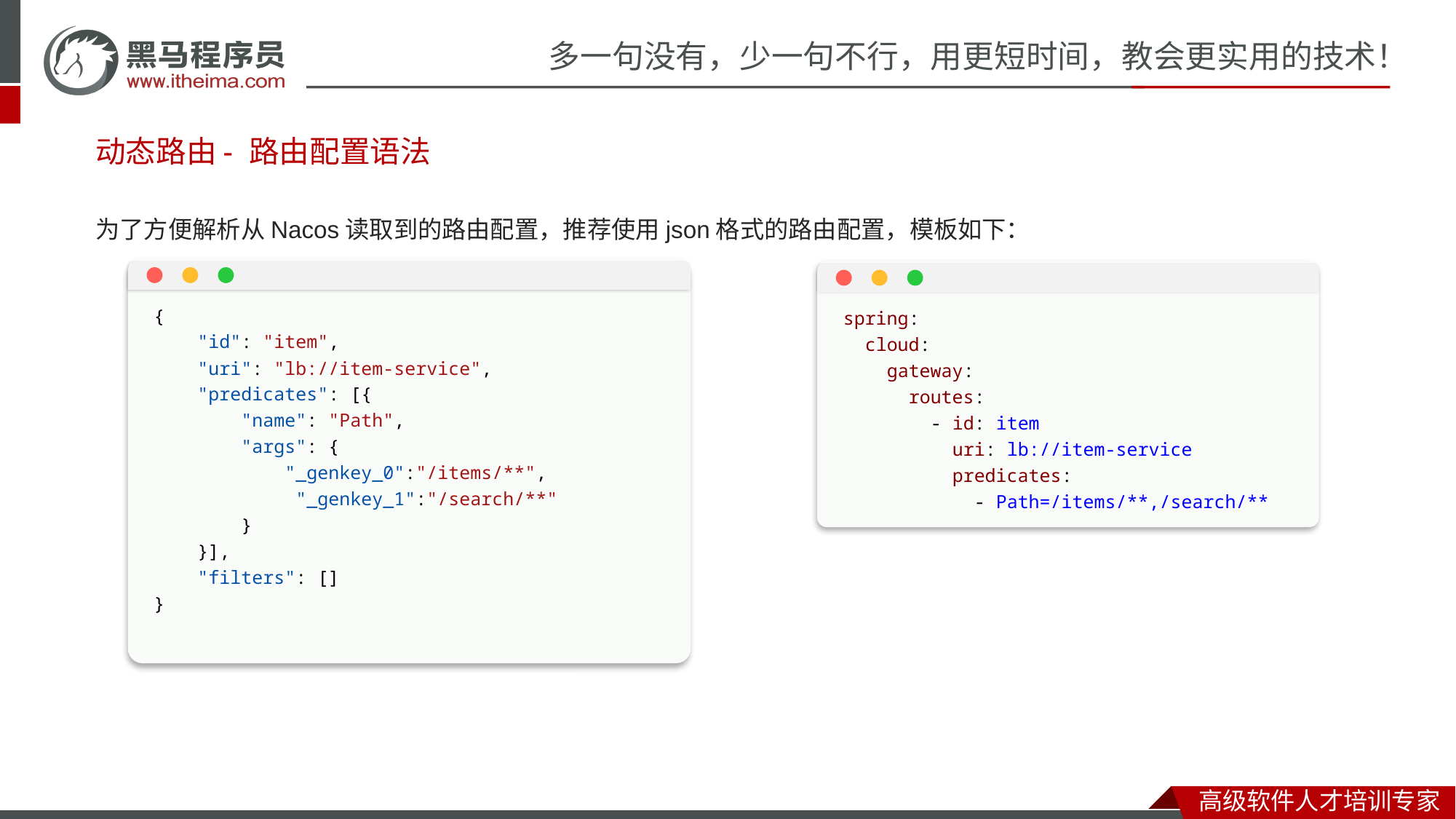

- 路由配置语法
动态路由
为了方便解析从Nacos读取到的路由配置，推荐使用json格式的路由配置，模板如下：

{
    "id": "item",
    "uri": "lb://item-service",
    "predicates": [{
        "name": "Path",
        "args": {
            "_genkey_0":"/items/**",
             "_genkey_1":"/search/**"
        }
    }],
    "filters": []
}

spring:
  cloud:
    gateway:
      routes:
        - id: item
          uri: lb://item-service
          predicates:
            - Path=/items/**,/search/**